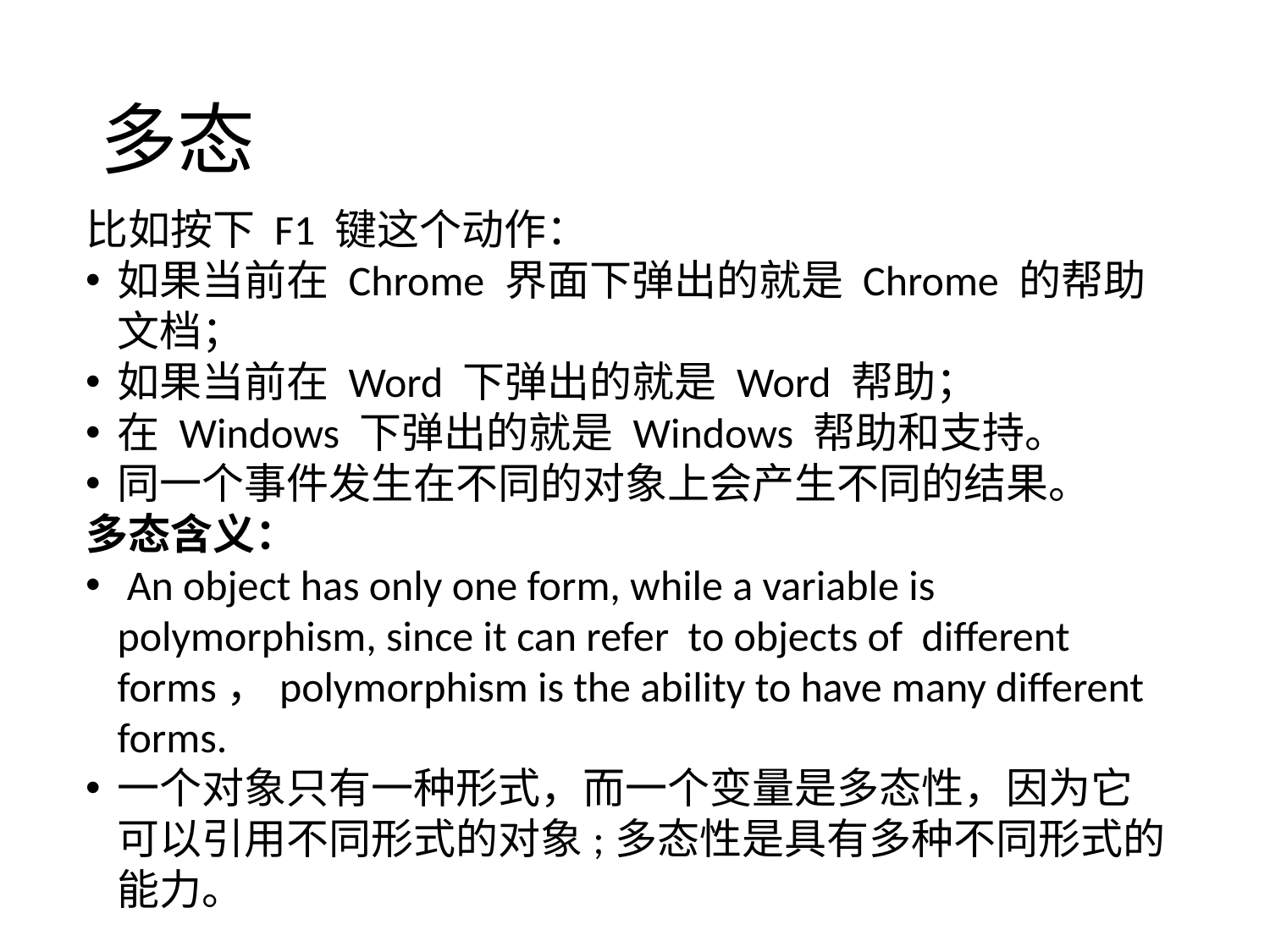

# 多态
比如按下 F1 键这个动作：
如果当前在 Chrome 界面下弹出的就是 Chrome 的帮助文档；
如果当前在 Word 下弹出的就是 Word 帮助；
在 Windows 下弹出的就是 Windows 帮助和支持。
同一个事件发生在不同的对象上会产生不同的结果。
多态含义：
 An object has only one form, while a variable is polymorphism, since it can refer  to objects of  different forms，polymorphism is the ability to have many different forms.
一个对象只有一种形式，而一个变量是多态性，因为它可以引用不同形式的对象;多态性是具有多种不同形式的能力。